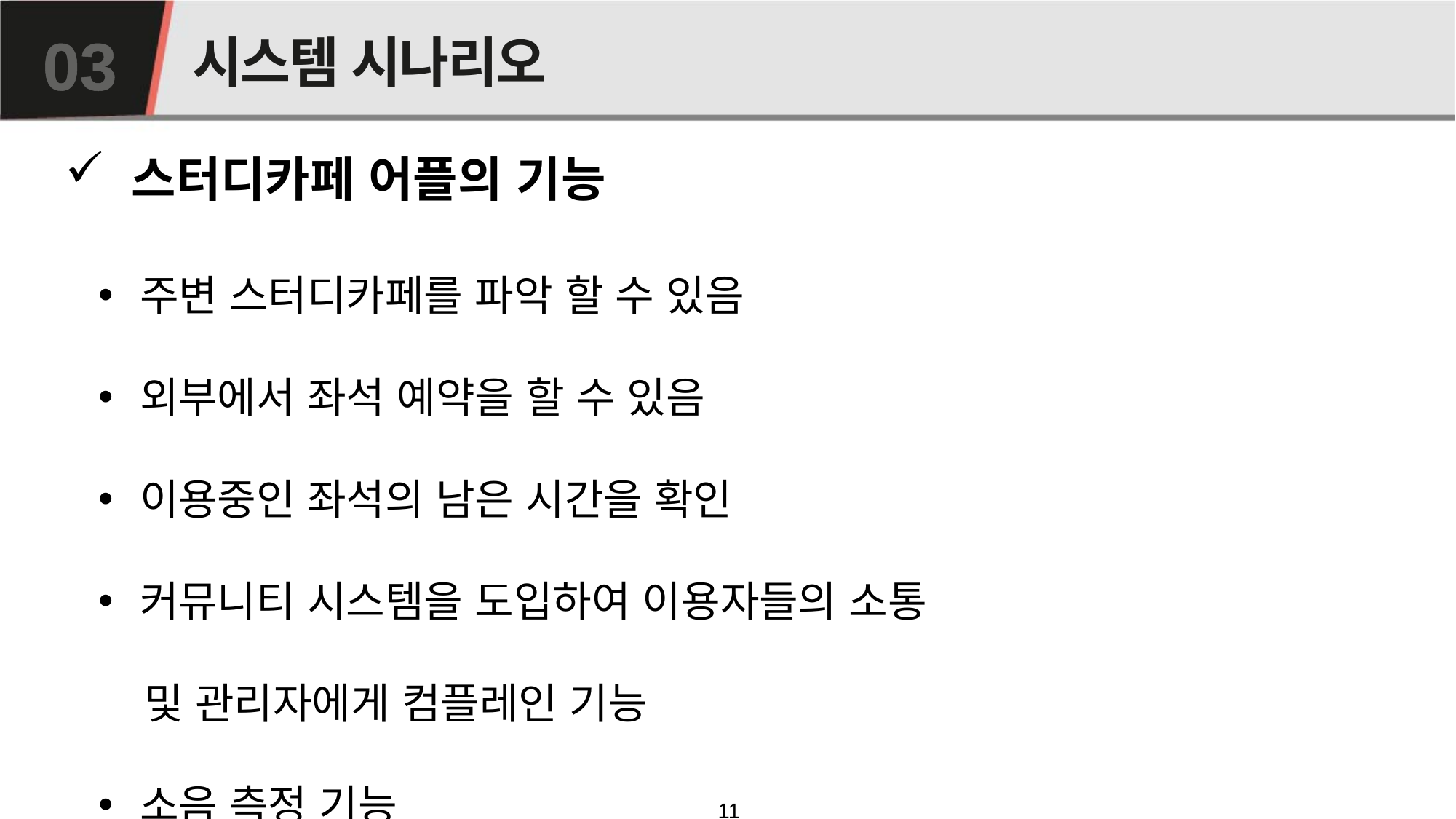

# 시스템 시나리오
03
 스터디카페 어플의 기능
주변 스터디카페를 파악 할 수 있음
외부에서 좌석 예약을 할 수 있음
이용중인 좌석의 남은 시간을 확인
커뮤니티 시스템을 도입하여 이용자들의 소통
   및 관리자에게 컴플레인 기능
소음 측정 기능

11